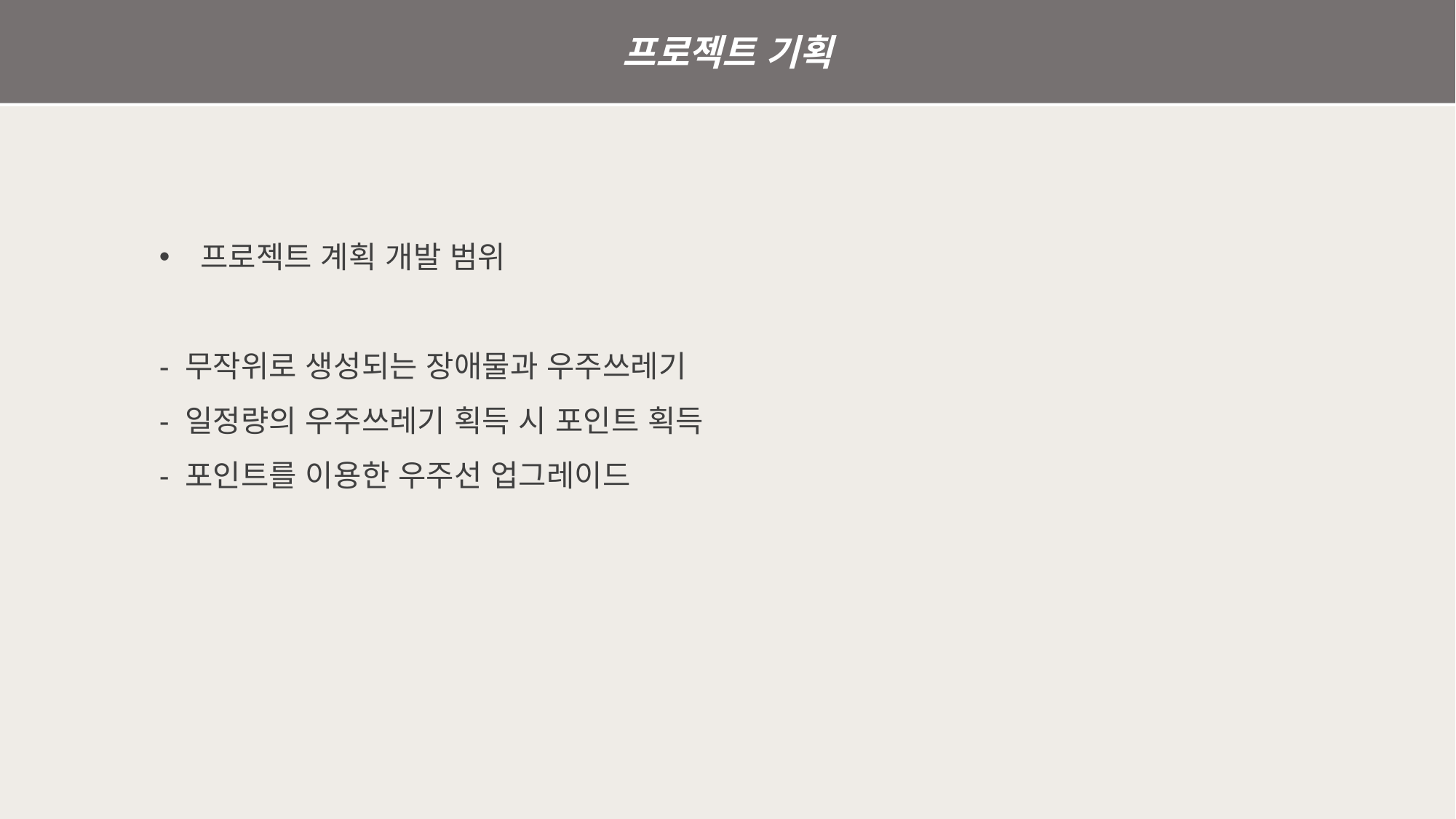

프로젝트 기획
프로젝트 계획 개발 범위

- 무작위로 생성되는 장애물과 우주쓰레기
- 일정량의 우주쓰레기 획득 시 포인트 획득
- 포인트를 이용한 우주선 업그레이드